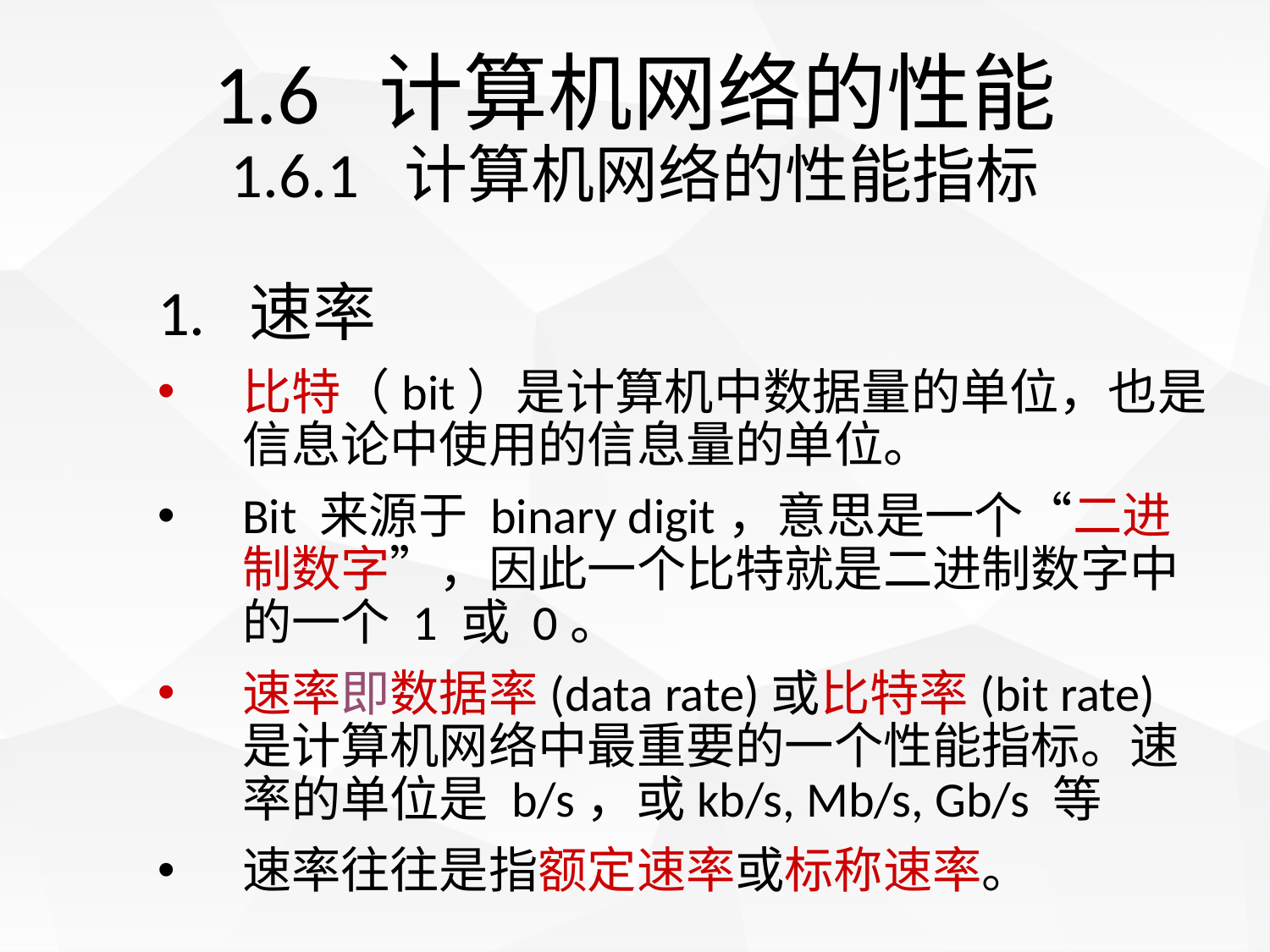

# 1.6  计算机网络的性能 1.6.1  计算机网络的性能指标
1.  速率
比特（bit）是计算机中数据量的单位，也是信息论中使用的信息量的单位。
Bit 来源于 binary digit，意思是一个“二进制数字”，因此一个比特就是二进制数字中的一个 1 或 0。
速率即数据率(data rate)或比特率(bit rate)是计算机网络中最重要的一个性能指标。速率的单位是 b/s，或kb/s, Mb/s, Gb/s 等
速率往往是指额定速率或标称速率。